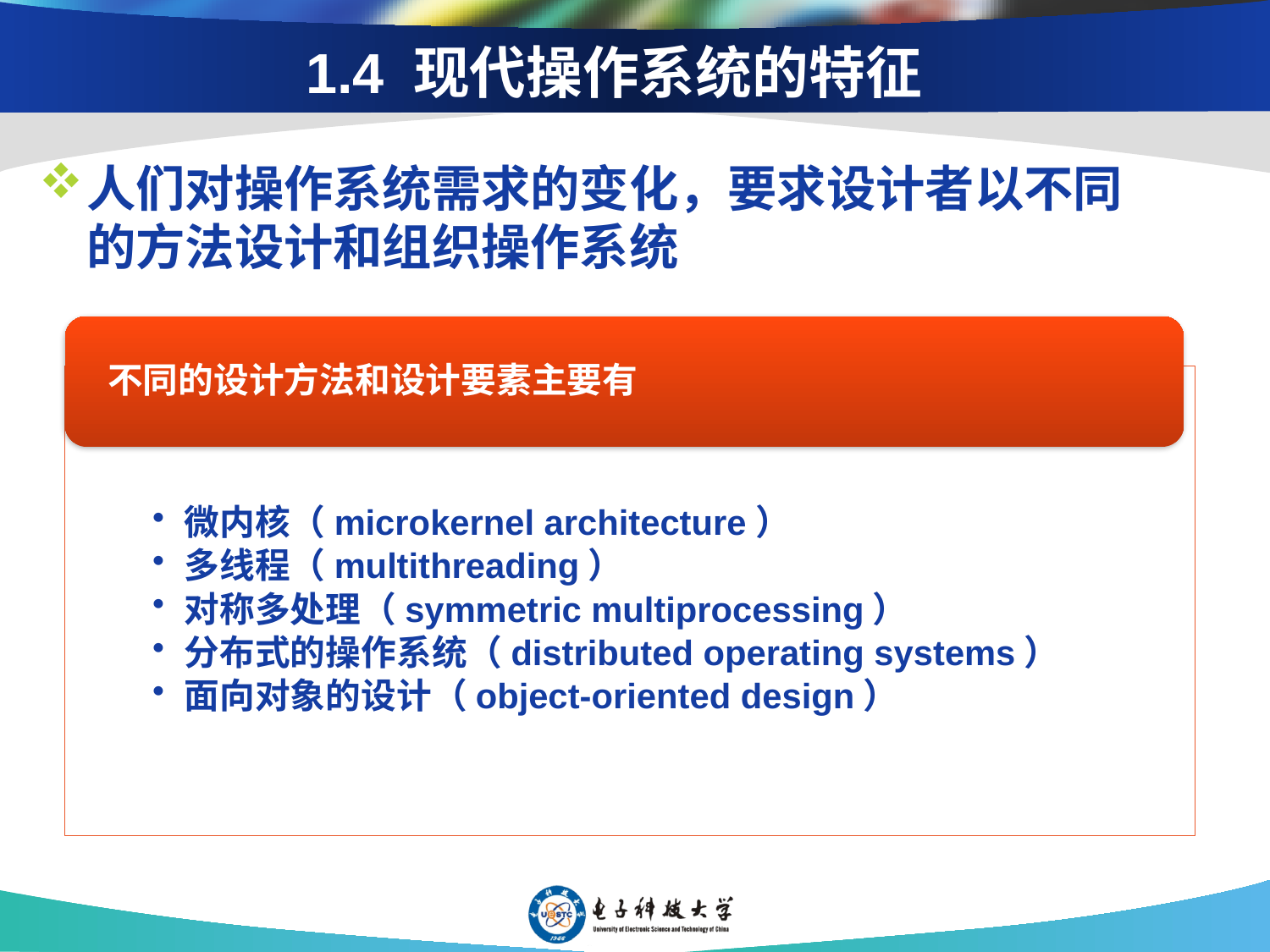

1.4 现代操作系统的特征
人们对操作系统需求的变化，要求设计者以不同的方法设计和组织操作系统

微内核（microkernel architecture）
多线程（multithreading）
对称多处理（symmetric multiprocessing）
分布式的操作系统（distributed operating systems）
面向对象的设计（object-oriented design）
不同的设计方法和设计要素主要有